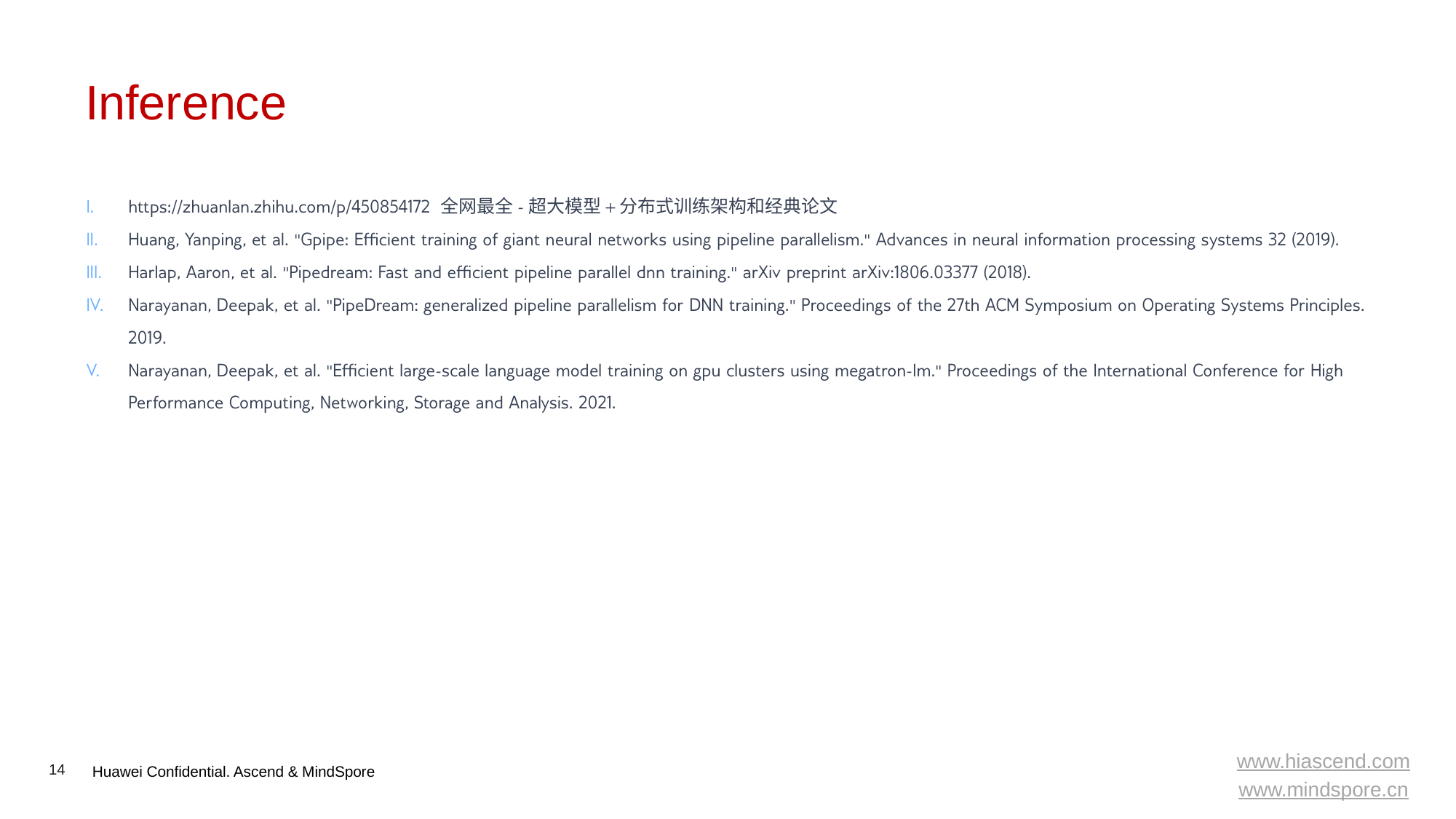

# Inference
https://zhuanlan.zhihu.com/p/450854172 全网最全-超大模型+分布式训练架构和经典论文
Huang, Yanping, et al. "Gpipe: Efficient training of giant neural networks using pipeline parallelism." Advances in neural information processing systems 32 (2019).
Harlap, Aaron, et al. "Pipedream: Fast and efficient pipeline parallel dnn training." arXiv preprint arXiv:1806.03377 (2018).
Narayanan, Deepak, et al. "PipeDream: generalized pipeline parallelism for DNN training." Proceedings of the 27th ACM Symposium on Operating Systems Principles. 2019.
Narayanan, Deepak, et al. "Efficient large-scale language model training on gpu clusters using megatron-lm." Proceedings of the International Conference for High Performance Computing, Networking, Storage and Analysis. 2021.